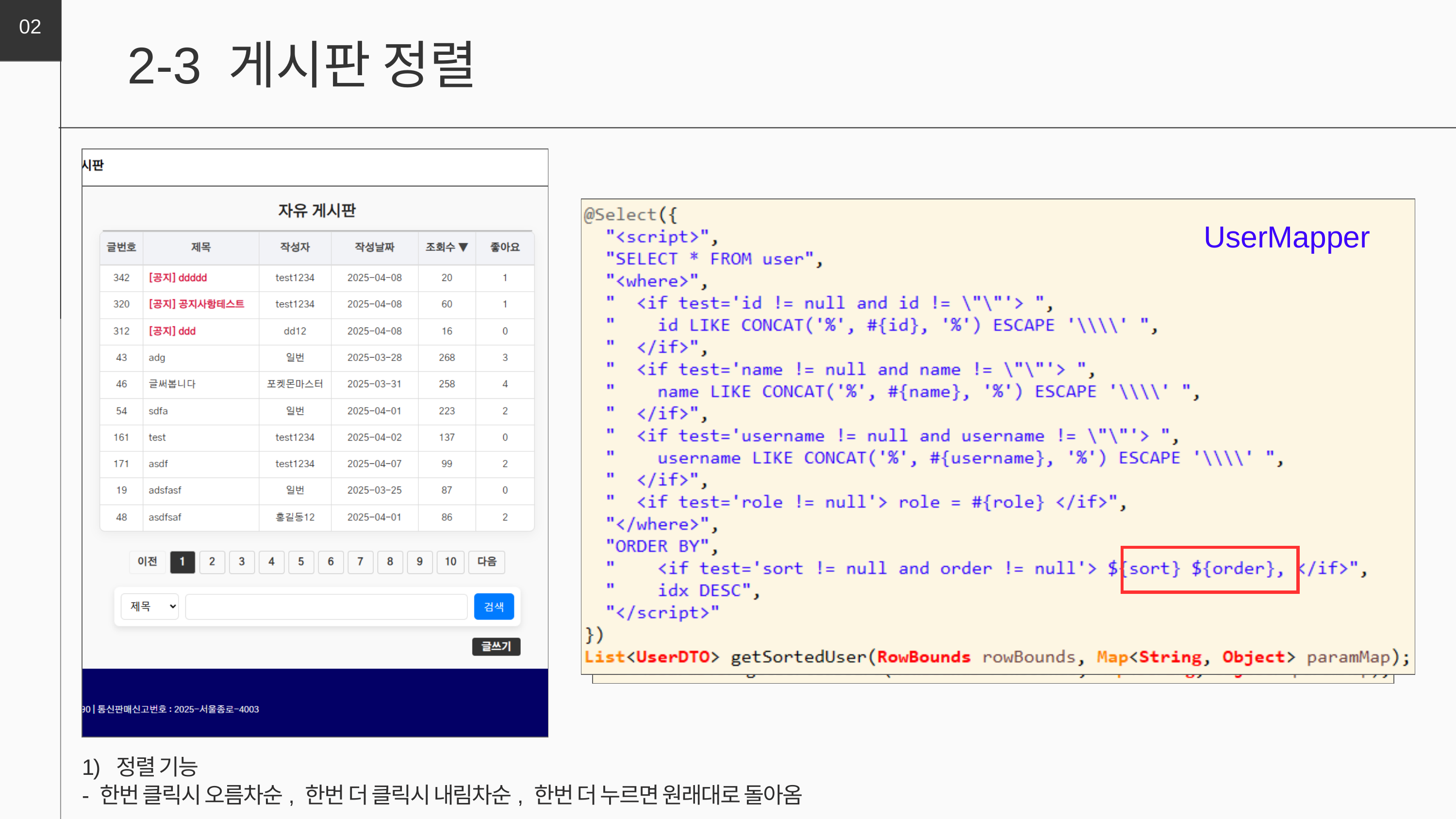

02

2-3 게시판 정렬

UserMapper
BoardMapper

1)  정렬 기능
- 한번 클릭시 오름차순, 한번 더 클릭시 내림차순, 한번 더 누르면 원래대로 돌아옴